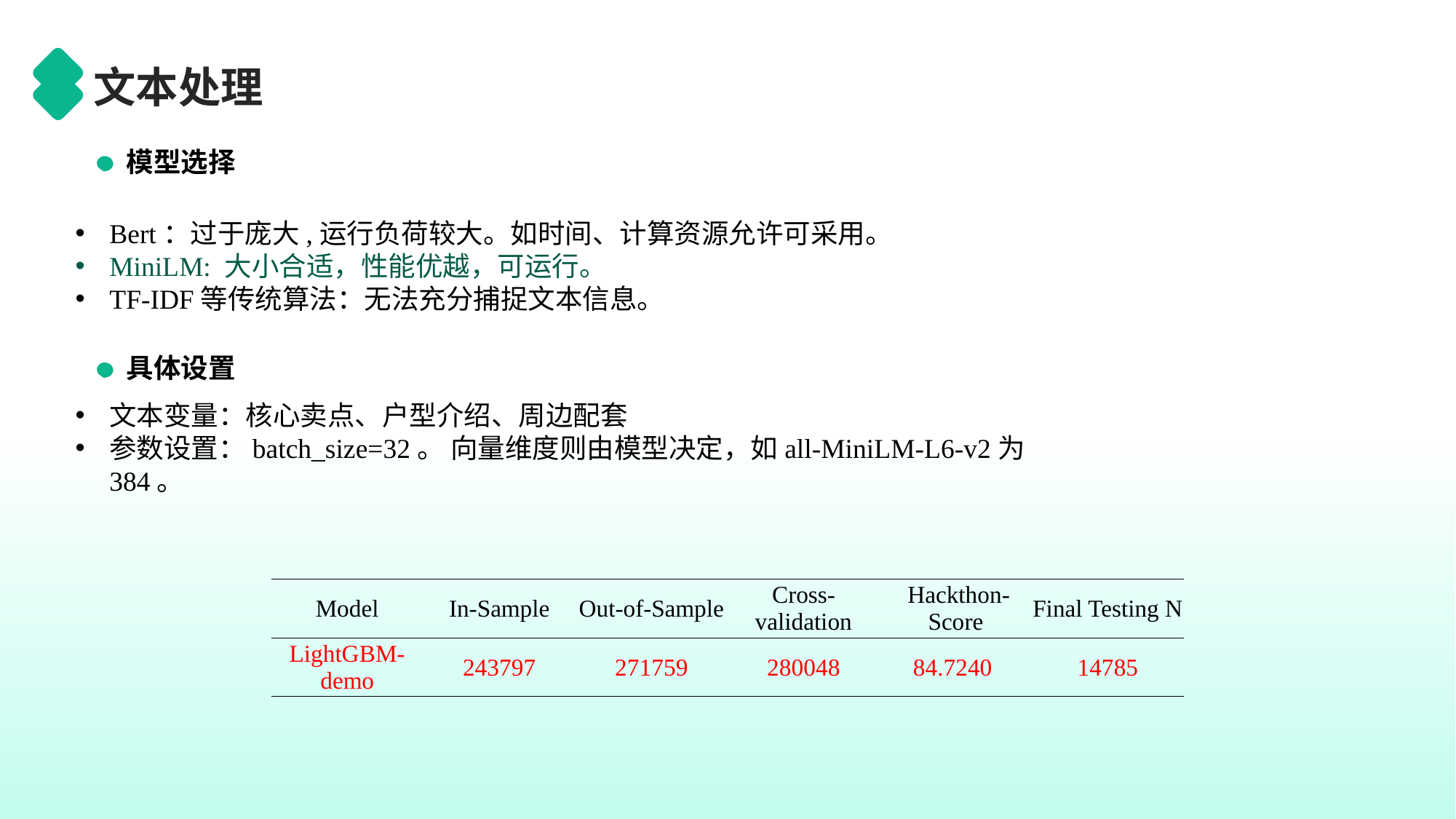

文本处理

模型选择

Bert：过于庞大,运行负荷较大。如时间、计算资源允许可采用。
MiniLM: 大小合适，性能优越，可运行。
TF-IDF等传统算法：无法充分捕捉文本信息。
具体设置

文本变量：核心卖点、户型介绍、周边配套
参数设置：batch_size=32。 向量维度则由模型决定，如all-MiniLM-L6-v2为384。
| Model | In-Sample | Out-of-Sample | Cross-validation | Hackthon-Score | Final Testing N |
| --- | --- | --- | --- | --- | --- |
| LightGBM-demo | 243797 | 271759 | 280048 | 84.7240 | 14785 |